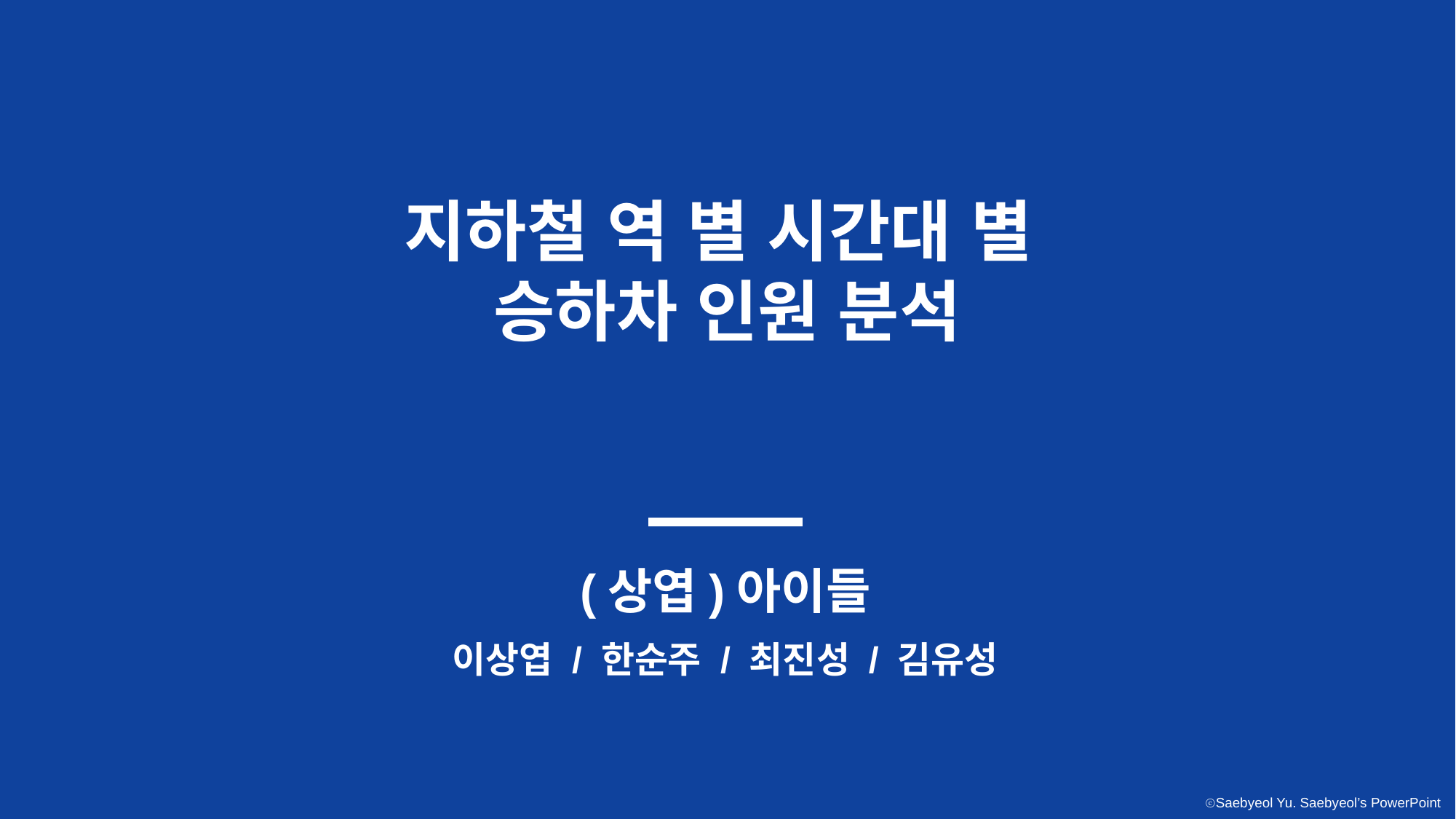

지하철 역 별 시간대 별
승하차 인원 분석
(상엽)아이들

이상엽 / 한순주 / 최진성 / 김유성